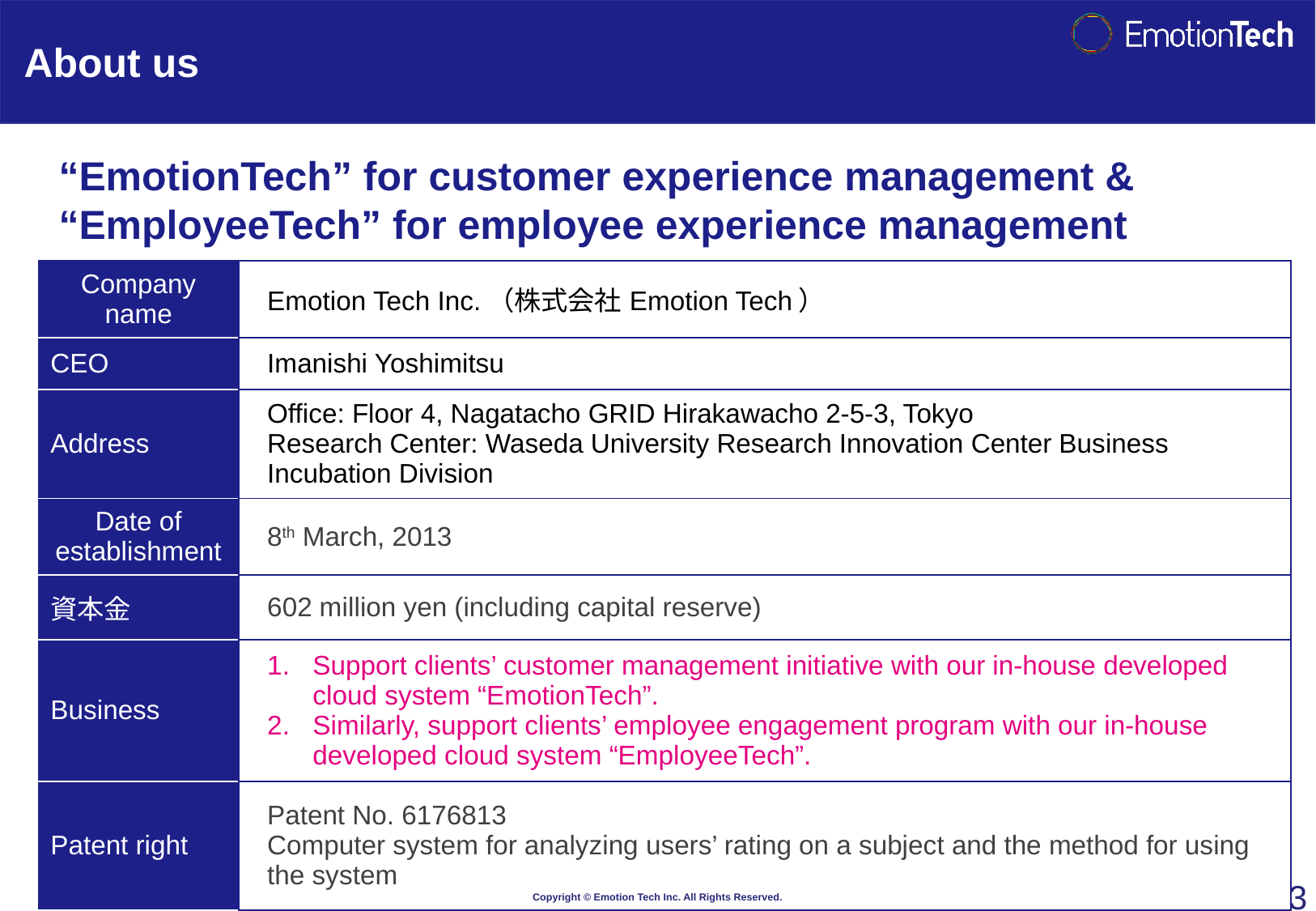

# About us

“EmotionTech” for customer experience management &
“EmployeeTech” for employee experience management
| Company name | Emotion Tech Inc.（株式会社Emotion Tech） |
| --- | --- |
| CEO | Imanishi Yoshimitsu |
| Address | Office: Floor 4, Nagatacho GRID Hirakawacho 2-5-3, Tokyo Research Center: Waseda University Research Innovation Center Business Incubation Division |
| Date of establishment | 8th March, 2013 |
| 資本金 | 602 million yen (including capital reserve) |
| Business | Support clients’ customer management initiative with our in-house developed cloud system “EmotionTech”. Similarly, support clients’ employee engagement program with our in-house developed cloud system “EmployeeTech”. |
| Patent right | Patent No. 6176813 Computer system for analyzing users’ rating on a subject and the method for using the system |